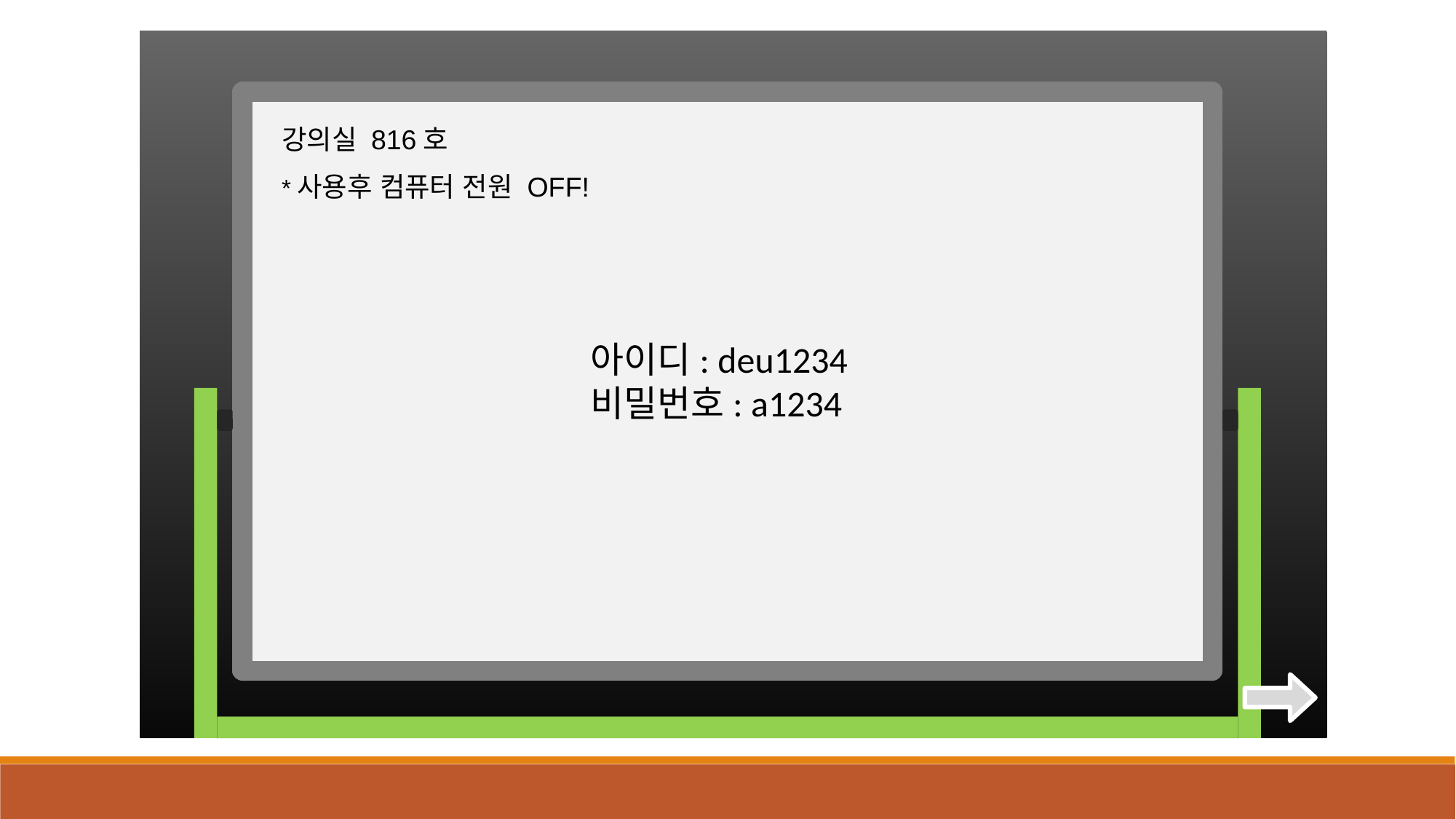

강의실 816호
*사용후 컴퓨터 전원 OFF!
아이디: deu1234
비밀번호: a1234